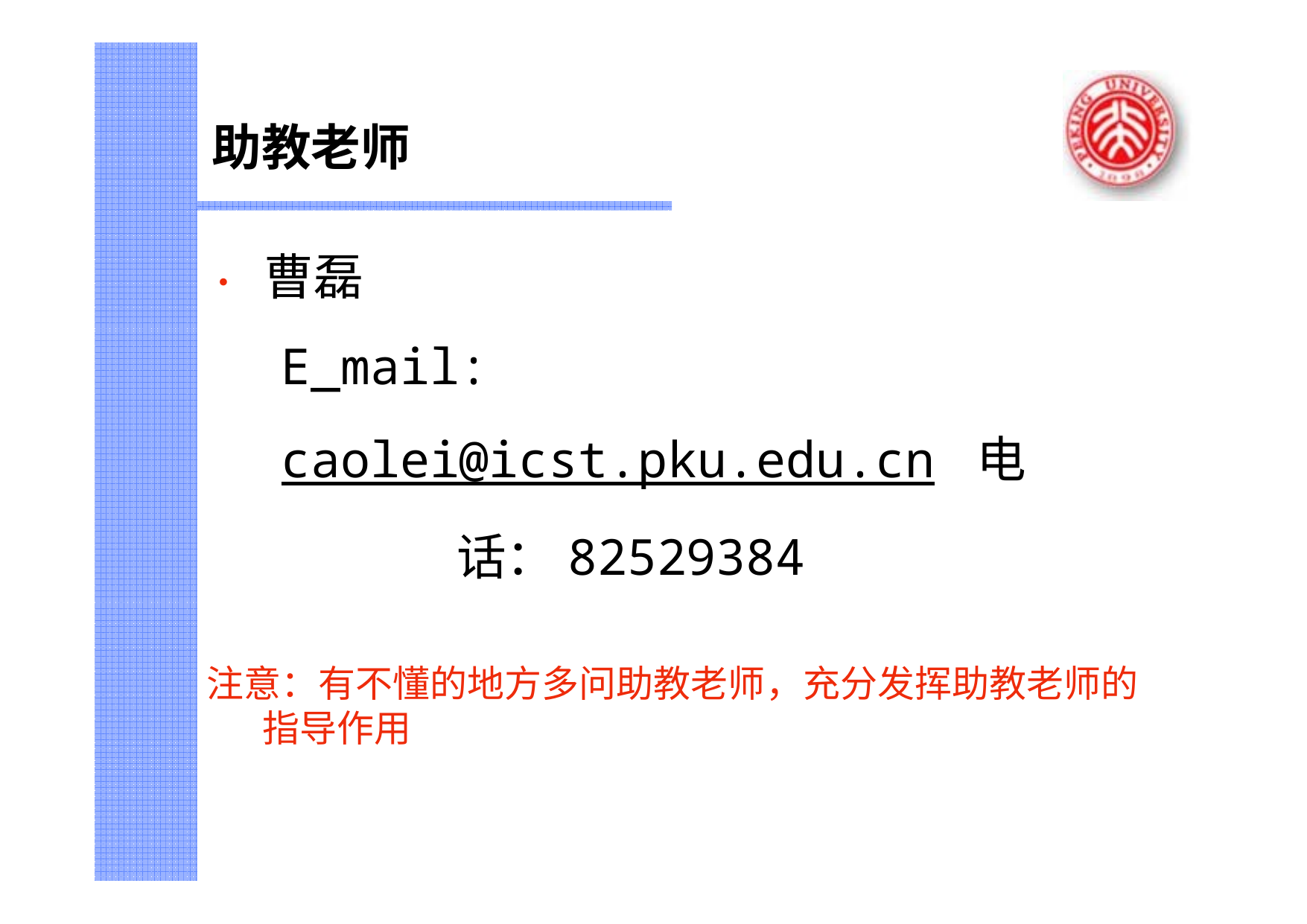

# 助教老师
•	曹磊
E_mail: caolei@icst.pku.edu.cn 电	话：82529384

注意：有不懂的地方多问助教老师，充分发挥助教老师的 指导作用